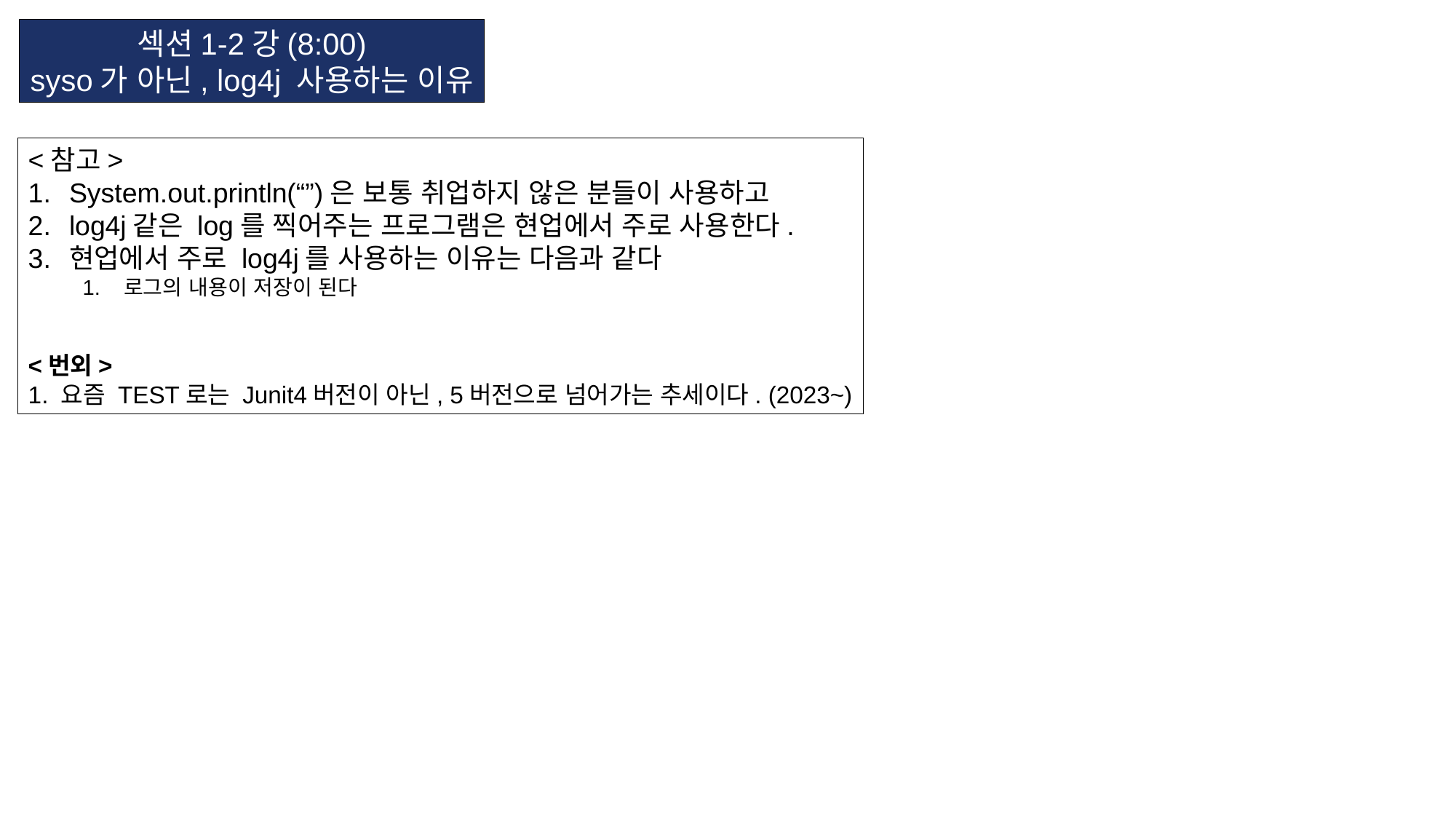

섹션1-2강(8:00)
syso가 아닌, log4j 사용하는 이유
<참고>
System.out.println(“”)은 보통 취업하지 않은 분들이 사용하고
log4j같은 log를 찍어주는 프로그램은 현업에서 주로 사용한다.
현업에서 주로 log4j를 사용하는 이유는 다음과 같다
로그의 내용이 저장이 된다

<번외>
1. 요즘 TEST로는 Junit4버전이 아닌, 5버전으로 넘어가는 추세이다. (2023~)